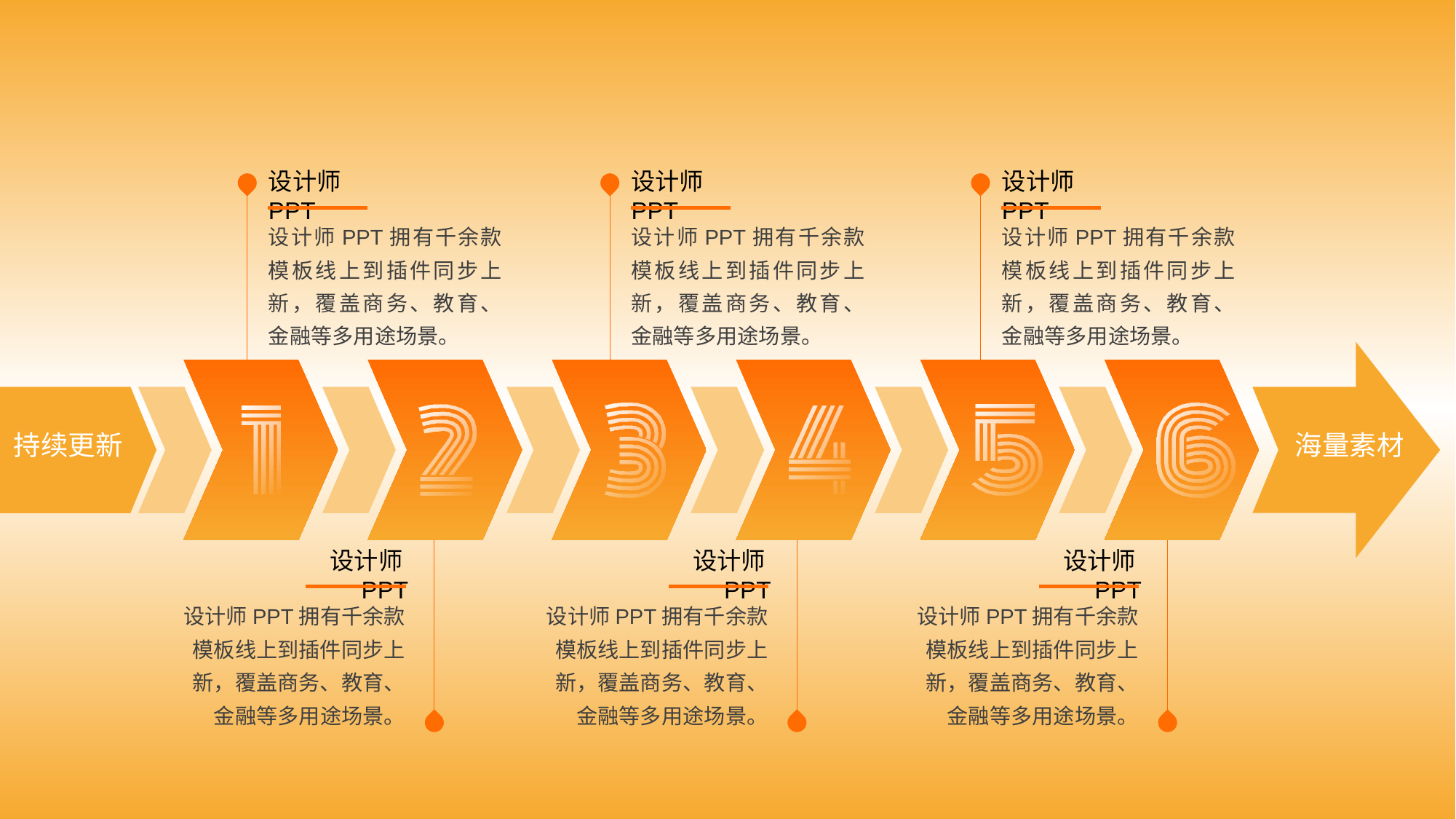

设计师PPT
设计师PPT
设计师PPT

设计师PPT拥有千余款模板线上到插件同步上新，覆盖商务、教育、金融等多用途场景。
设计师PPT拥有千余款模板线上到插件同步上新，覆盖商务、教育、金融等多用途场景。
设计师PPT拥有千余款模板线上到插件同步上新，覆盖商务、教育、金融等多用途场景。

持续更新
海量素材
设计师PPT
设计师PPT
设计师PPT
设计师PPT拥有千余款模板线上到插件同步上新，覆盖商务、教育、金融等多用途场景。
设计师PPT拥有千余款模板线上到插件同步上新，覆盖商务、教育、金融等多用途场景。
设计师PPT拥有千余款模板线上到插件同步上新，覆盖商务、教育、金融等多用途场景。